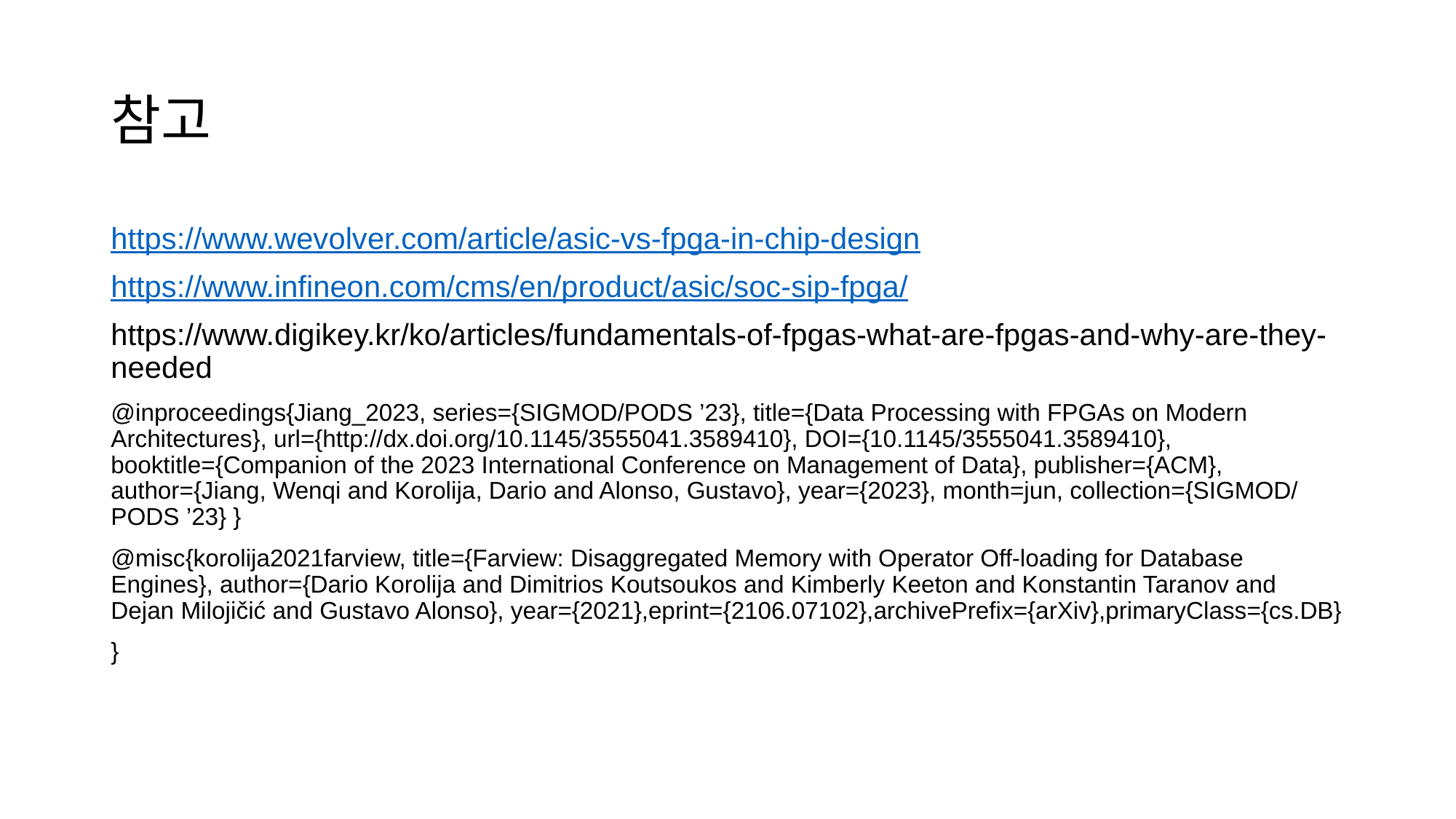

# 참고
https://www.wevolver.com/article/asic-vs-fpga-in-chip-design
https://www.infineon.com/cms/en/product/asic/soc-sip-fpga/
https://www.digikey.kr/ko/articles/fundamentals-of-fpgas-what-are-fpgas-and-why-are-they-needed
@inproceedings{Jiang_2023, series={SIGMOD/PODS ’23}, title={Data Processing with FPGAs on Modern Architectures}, url={http://dx.doi.org/10.1145/3555041.3589410}, DOI={10.1145/3555041.3589410}, booktitle={Companion of the 2023 International Conference on Management of Data}, publisher={ACM}, author={Jiang, Wenqi and Korolija, Dario and Alonso, Gustavo}, year={2023}, month=jun, collection={SIGMOD/PODS ’23} }
@misc{korolija2021farview, title={Farview: Disaggregated Memory with Operator Off-loading for Database Engines}, author={Dario Korolija and Dimitrios Koutsoukos and Kimberly Keeton and Konstantin Taranov and Dejan Milojičić and Gustavo Alonso}, year={2021},eprint={2106.07102},archivePrefix={arXiv},primaryClass={cs.DB}
}